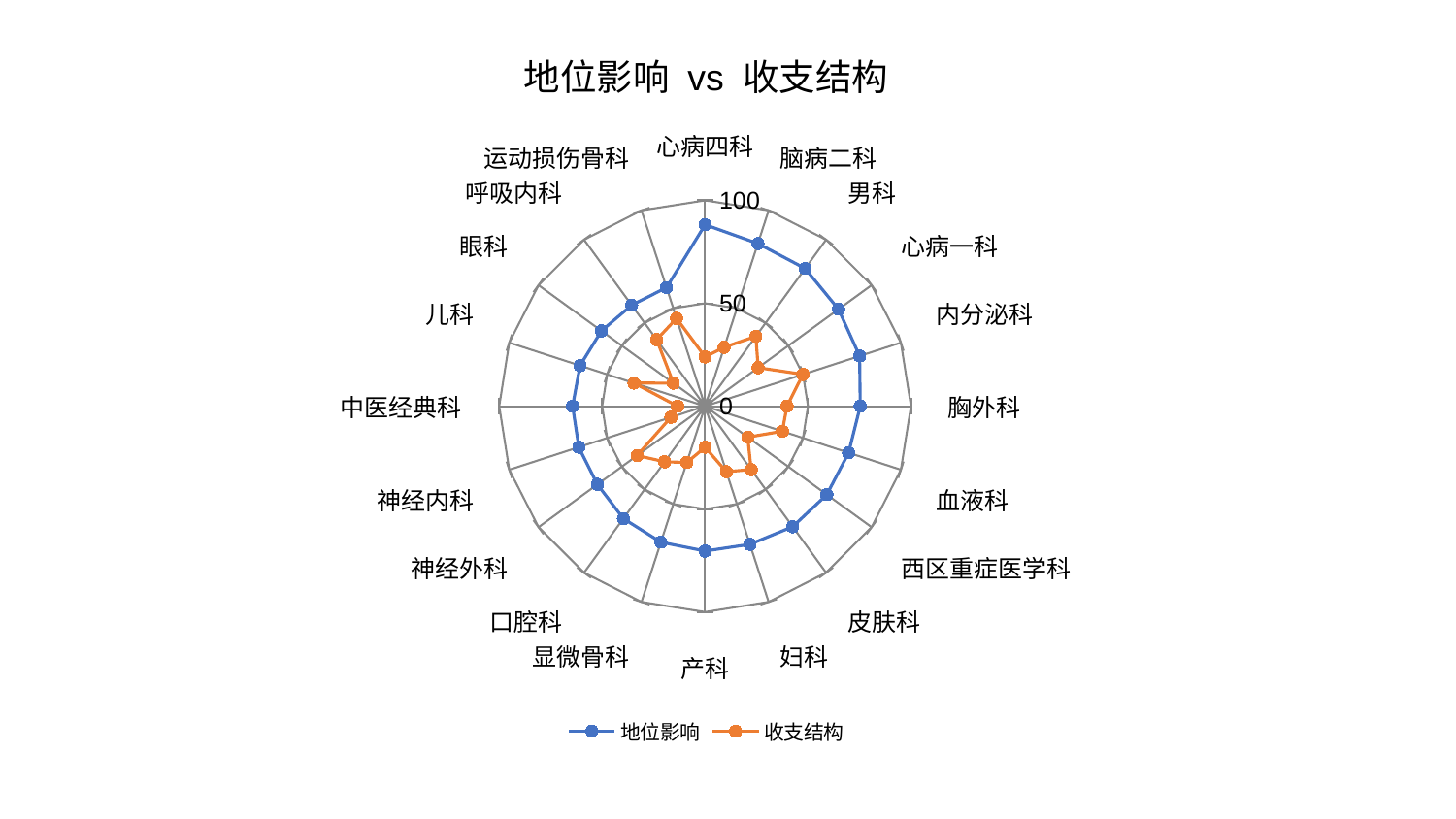

### Chart: 地位影响 vs 收支结构

| Category | 地位影响 | 收支结构 |
|---|---|---|
| 心病四科 | 88.16893135734323 | 23.958348304726986 |
| 脑病二科 | 83.09876777430446 | 30.121836441693883 |
| 男科 | 82.69154261295058 | 41.980130662842605 |
| 心病一科 | 80.121541494692 | 31.867135893178684 |
| 内分泌科 | 78.93632230109223 | 50.015895834835256 |
| 胸外科 | 75.36326327219119 | 39.800168070154825 |
| 血液科 | 73.30108650352695 | 39.462993278378924 |
| 西区重症医学科 | 73.1184313698493 | 25.635656054065706 |
| 皮肤科 | 72.38361422199817 | 38.092164051237255 |
| 妇科 | 70.57518122168437 | 33.46539645332837 |
| 产科 | 70.39604983380335 | 19.96742532058954 |
| 显微骨科 | 69.47061884236743 | 28.784808484791593 |
| 口腔科 | 67.50523488721305 | 33.3988159610006 |
| 神经外科 | 64.66461815265895 | 40.81570227875432 |
| 神经内科 | 64.50176740668175 | 17.42175532462229 |
| 中医经典科 | 64.35879471999772 | 13.374257978356525 |
| 儿科 | 63.85599234232848 | 36.28514655123585 |
| 眼科 | 62.24997901669644 | 19.037856415686296 |
| 呼吸内科 | 60.67274514797297 | 40.01037796719541 |
| 运动损伤骨科 | 60.6152167532743 | 44.847484255337335 |
96